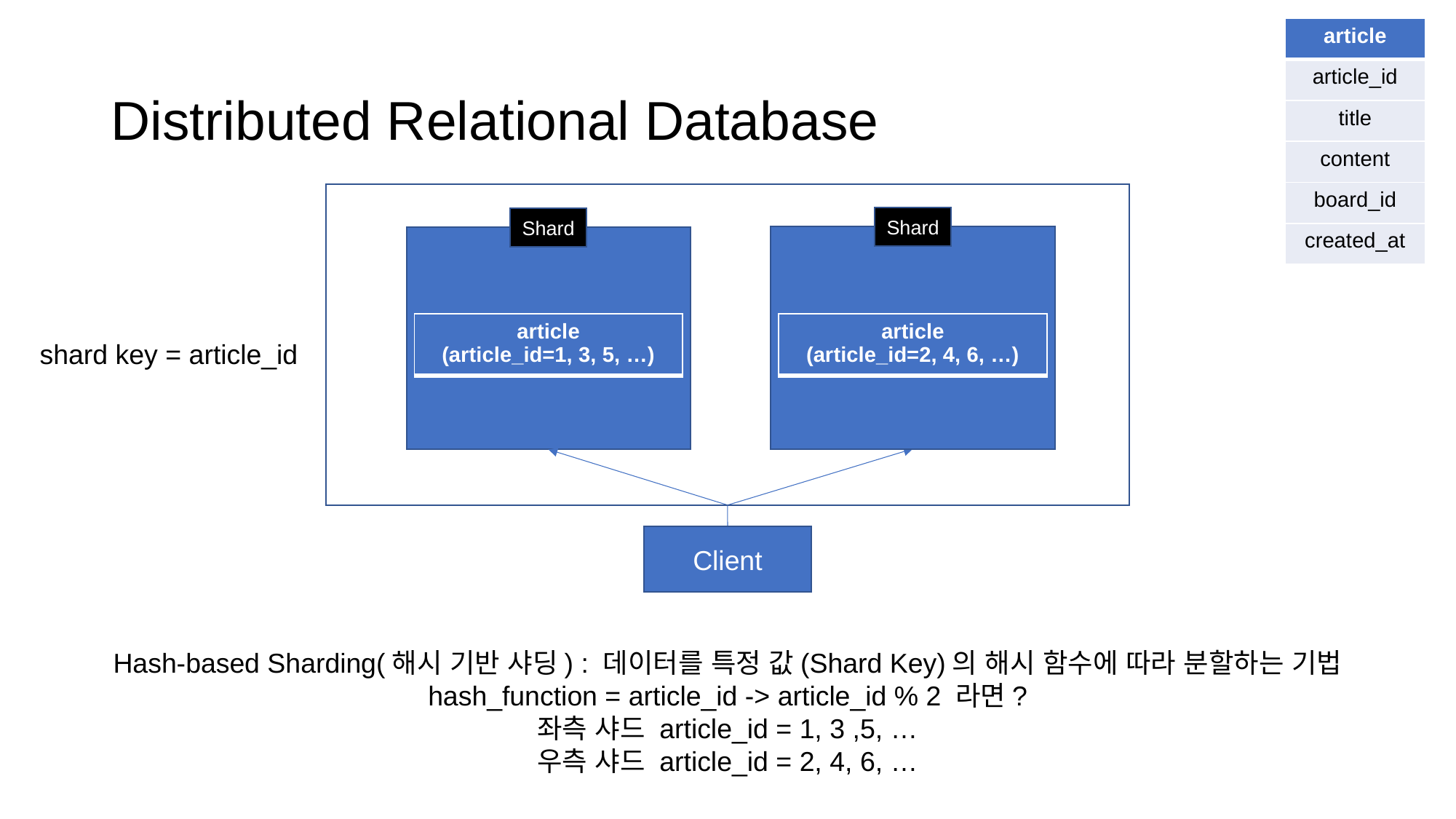

| article |
| --- |
| article\_id |
| title |
| content |
| board\_id |
| created\_at |
# Distributed Relational Database

Shard
Shard

| article (article\_id=1, 3, 5, …) |
| --- |
| article (article\_id=2, 4, 6, …) |
| --- |
shard key = article_id
Client
Hash-based Sharding(해시 기반 샤딩) : 데이터를 특정 값(Shard Key)의 해시 함수에 따라 분할하는 기법
hash_function = article_id -> article_id % 2 라면?
좌측 샤드 article_id = 1, 3 ,5, …
우측 샤드 article_id = 2, 4, 6, …